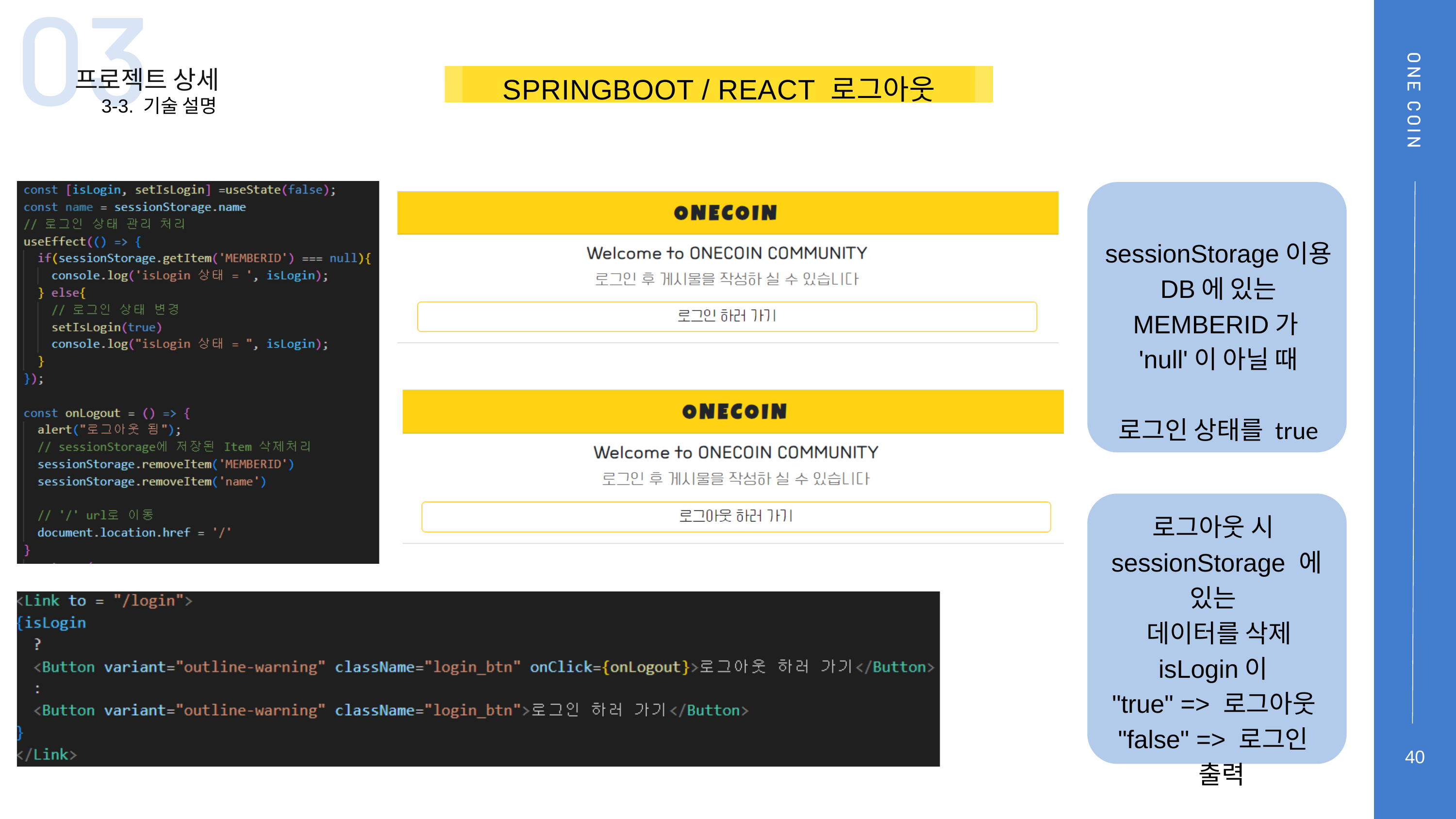

03
프로젝트 상세

SPRINGBOOT / REACT 로그아웃
3-3. 기술 설명
ONE COIN

sessionStorage이용
DB에 있는 MEMBERID가
'null'이 아닐 때

로그인 상태를 true

로그아웃 시
 sessionStorage 에 있는
  데이터를 삭제
isLogin이
 "true" => 로그아웃
"false" => 로그인
  출력

40